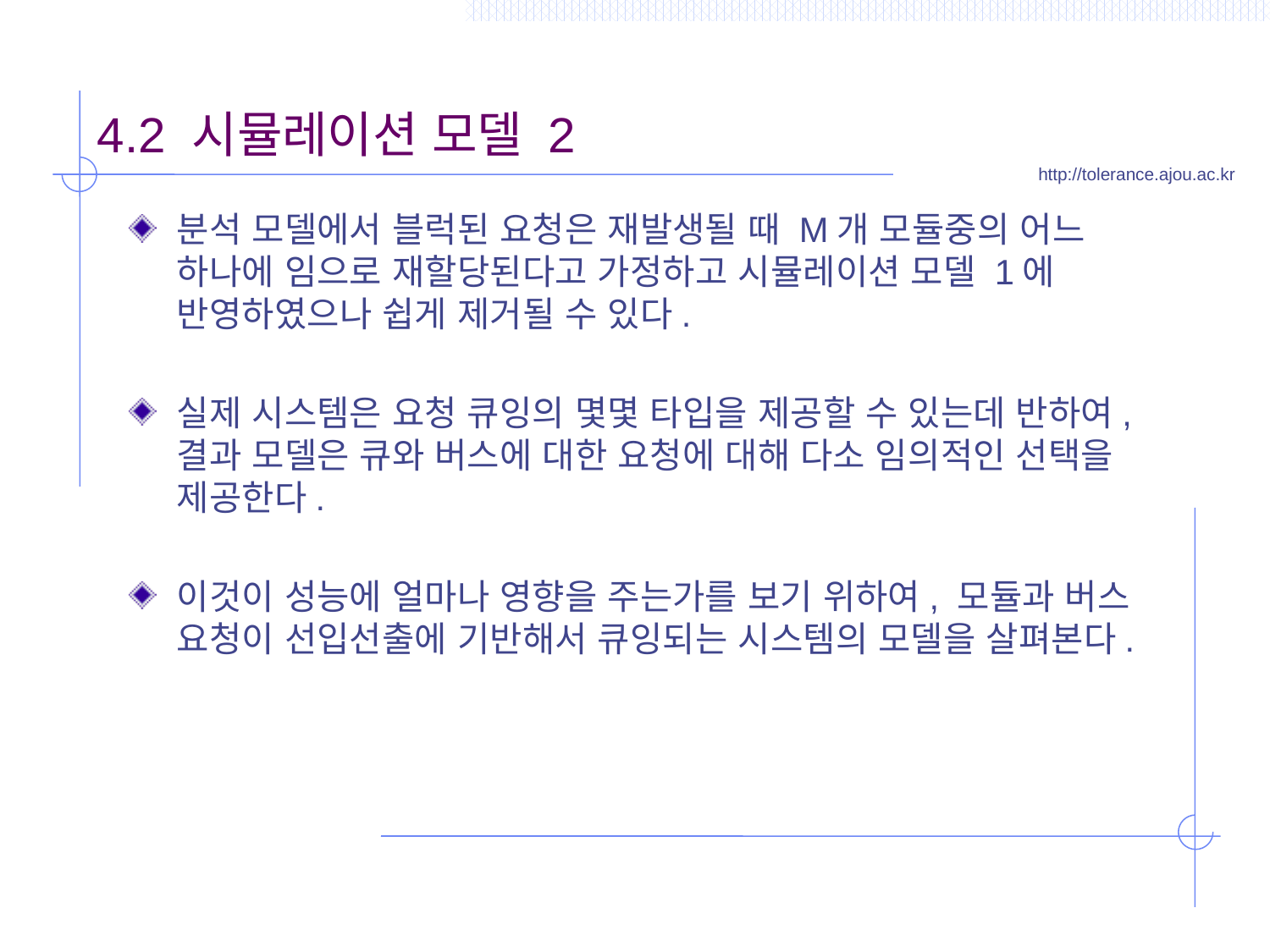

# 4.2 시뮬레이션 모델 2
분석 모델에서 블럭된 요청은 재발생될 때 M개 모듈중의 어느 하나에 임으로 재할당된다고 가정하고 시뮬레이션 모델 1에 반영하였으나 쉽게 제거될 수 있다.

실제 시스템은 요청 큐잉의 몇몇 타입을 제공할 수 있는데 반하여, 결과 모델은 큐와 버스에 대한 요청에 대해 다소 임의적인 선택을 제공한다.

이것이 성능에 얼마나 영향을 주는가를 보기 위하여, 모듈과 버스 요청이 선입선출에 기반해서 큐잉되는 시스템의 모델을 살펴본다.